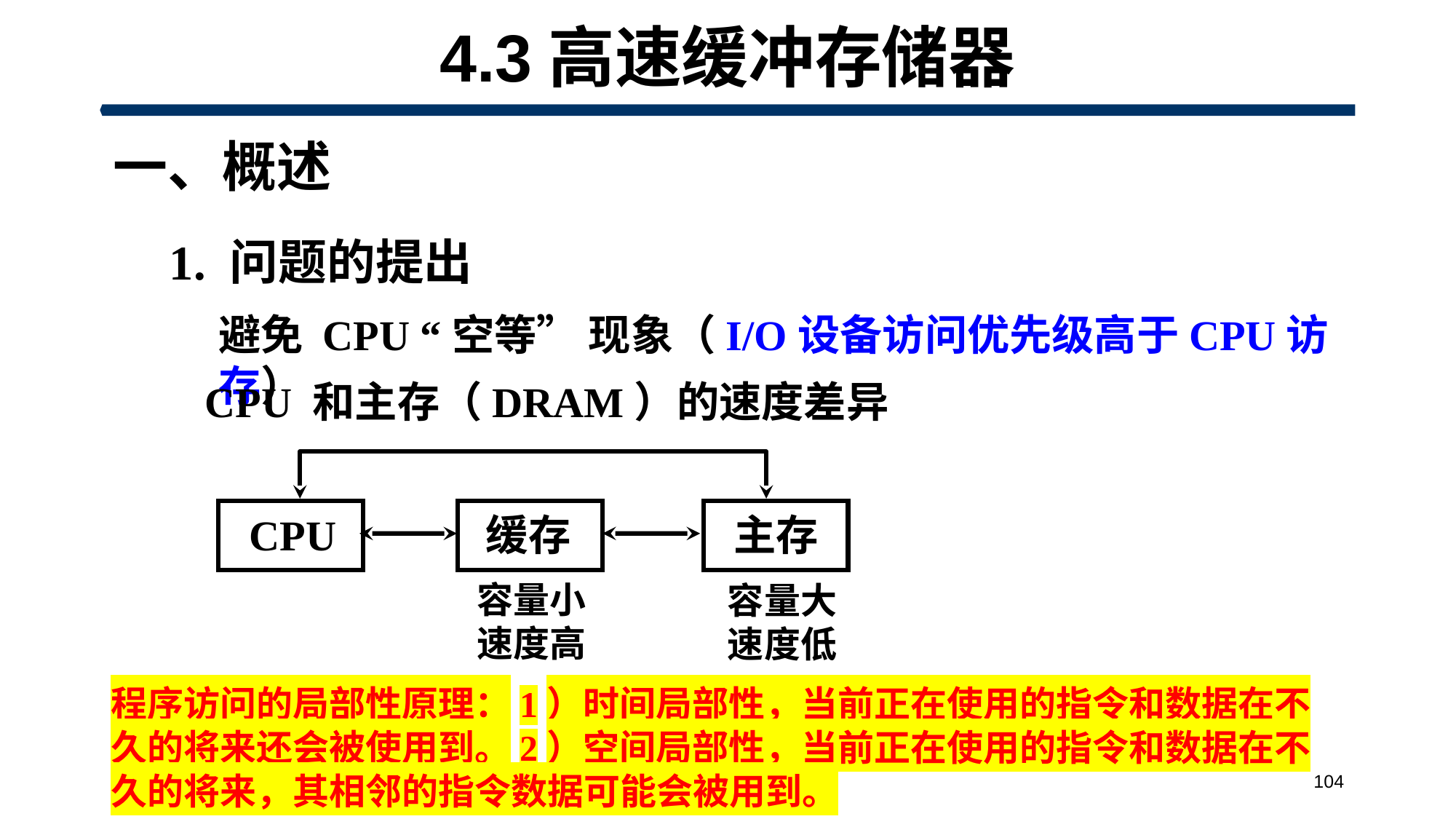

# 4.3高速缓冲存储器
一、概述

1. 问题的提出
避免 CPU “空等” 现象（I/O设备访问优先级高于CPU访存）
CPU 和主存（DRAM）的速度差异

CPU
缓存
主存

容量小
速度高
容量大
速度低
程序访问的局部性原理：1）时间局部性，当前正在使用的指令和数据在不久的将来还会被使用到。2）空间局部性，当前正在使用的指令和数据在不久的将来，其相邻的指令数据可能会被用到。
104